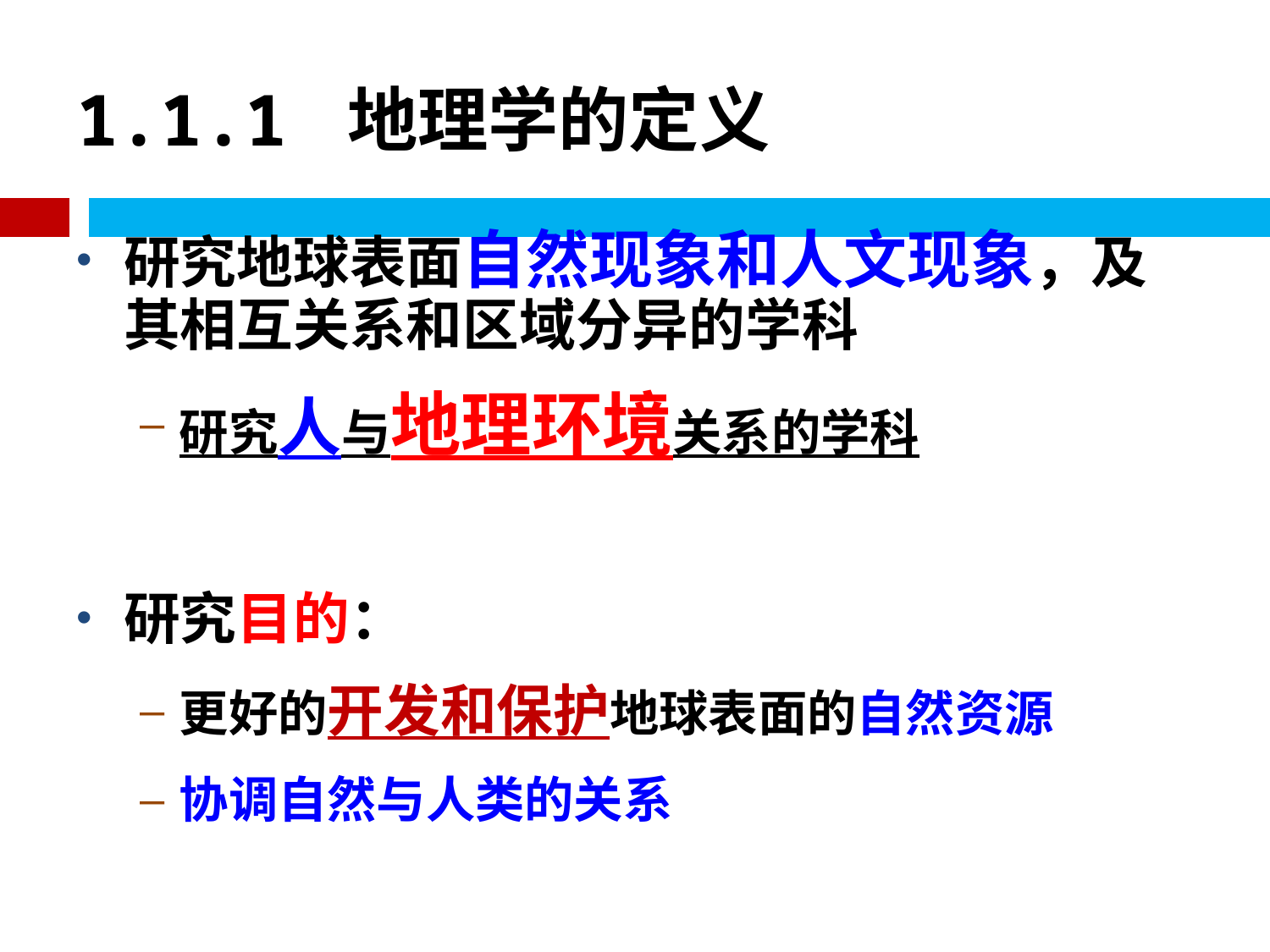

# 1.1.1 地理学的定义
研究地球表面自然现象和人文现象，及其相互关系和区域分异的学科
研究人与地理环境关系的学科

研究目的：
更好的开发和保护地球表面的自然资源
协调自然与人类的关系